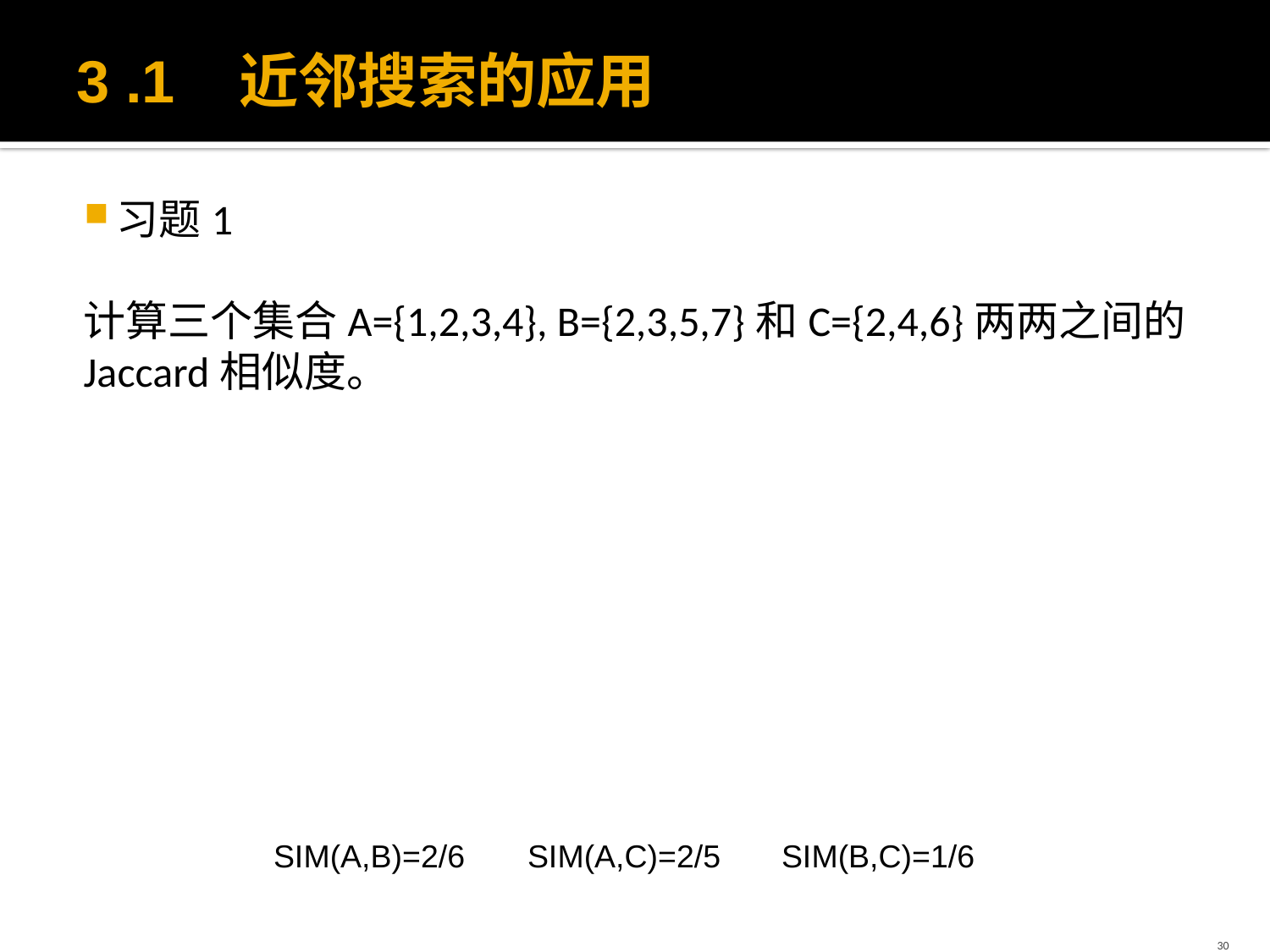

# 3 .1   近邻搜索的应用
习题1

计算三个集合A={1,2,3,4}, B={2,3,5,7}和C={2,4,6}两两之间的Jaccard相似度。
SIM(A,B)=2/6	SIM(A,C)=2/5	SIM(B,C)=1/6
30